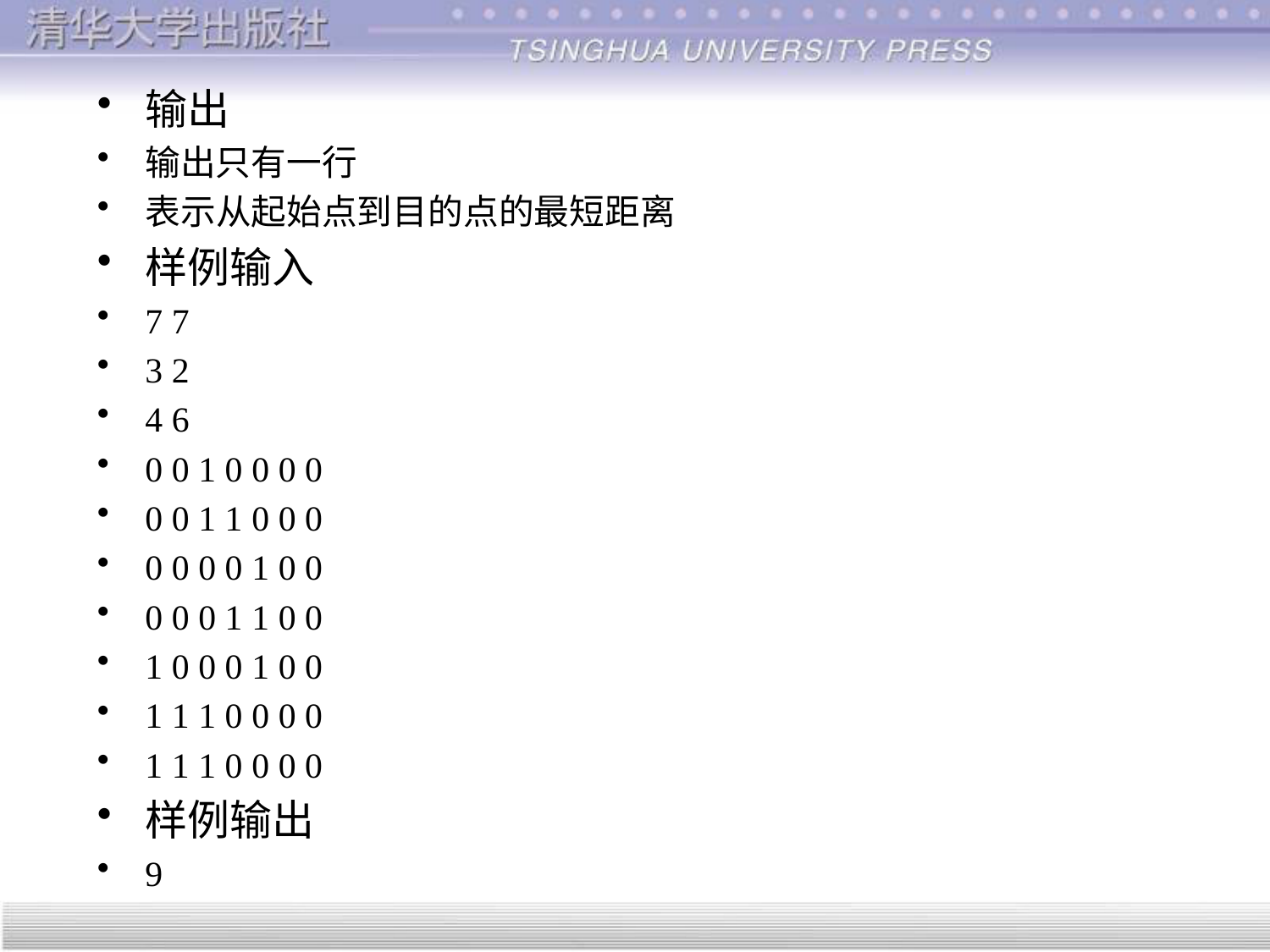

输出
输出只有一行
表示从起始点到目的点的最短距离
样例输入
7 7
3 2
4 6
0 0 1 0 0 0 0
0 0 1 1 0 0 0
0 0 0 0 1 0 0
0 0 0 1 1 0 0
1 0 0 0 1 0 0
1 1 1 0 0 0 0
1 1 1 0 0 0 0
样例输出
9

#